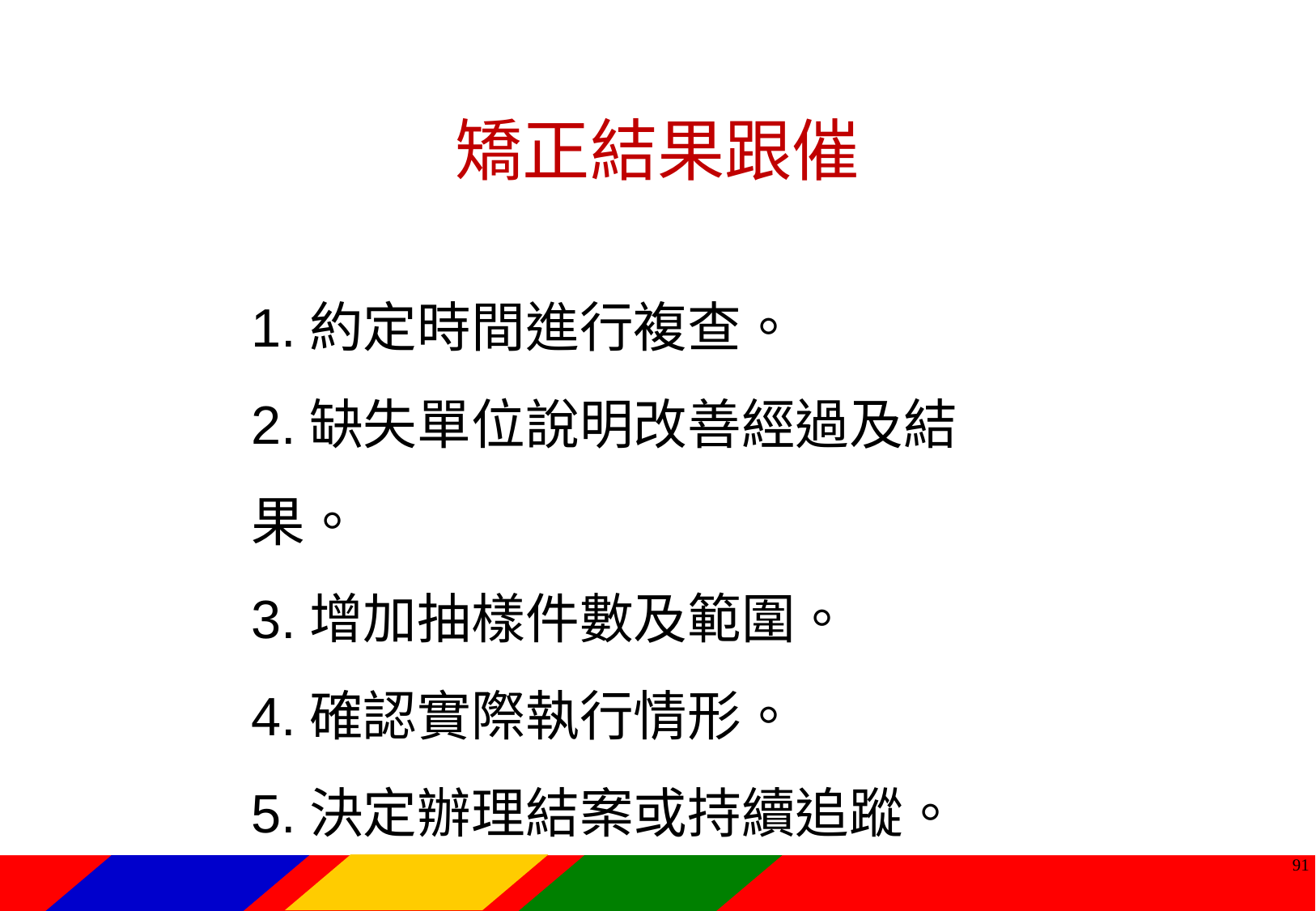

矯正結果跟催
1.約定時間進行複查。
2.缺失單位說明改善經過及結果。
3.增加抽樣件數及範圍。
4.確認實際執行情形。
5.決定辦理結案或持續追蹤。
91